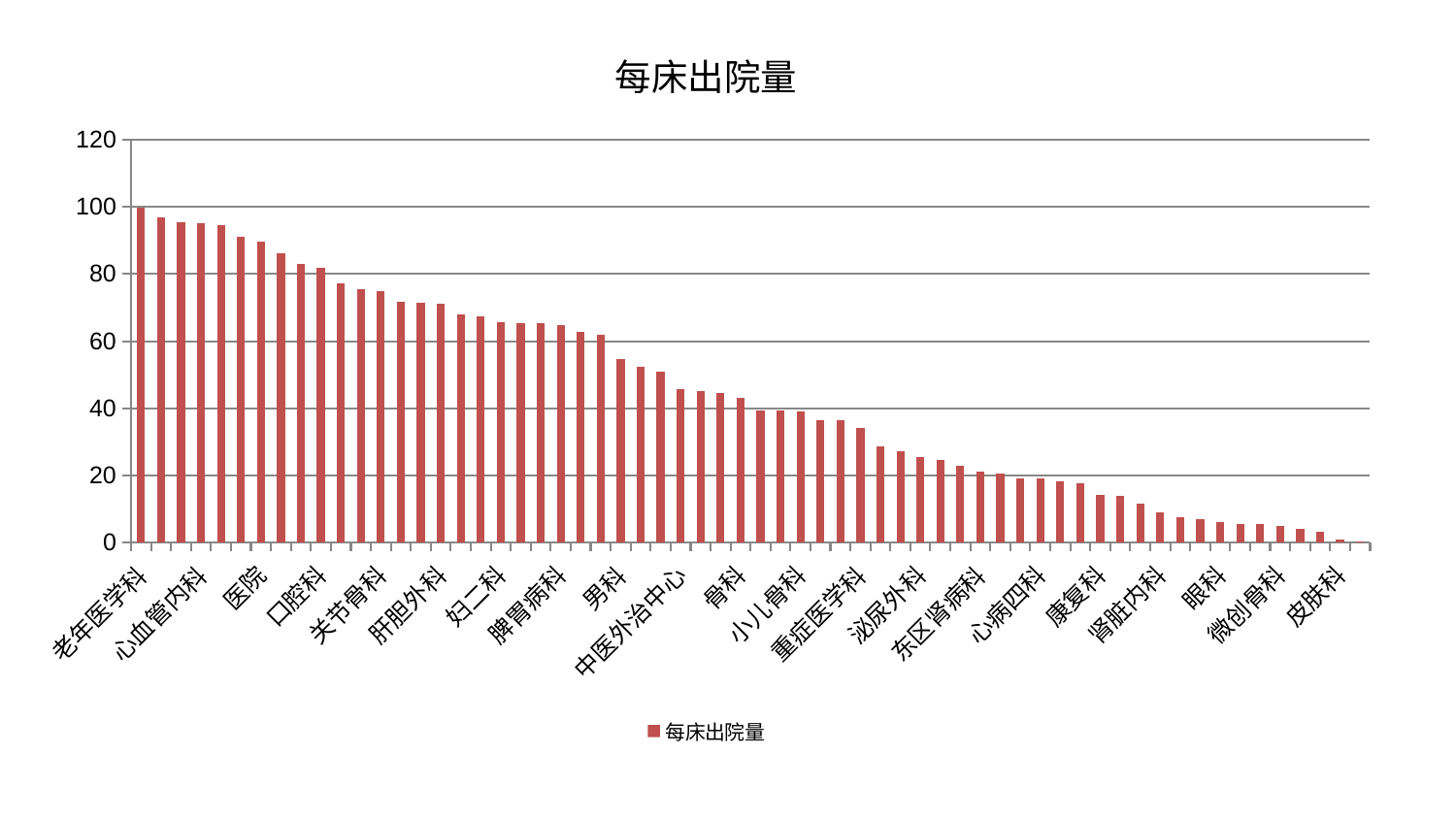

### Chart: 每床出院量

| Category | 每床出院量 |
|---|---|
| 老年医学科 | 99.74723219891798 |
| 美容皮肤科 | 96.86649205505748 |
| 综合内科 | 95.49919445847537 |
| 心血管内科 | 95.24230710584413 |
| 显微骨科 | 94.62526033336248 |
| 创伤骨科 | 90.97738816068428 |
| 医院 | 89.55340195781008 |
| 心病一科 | 86.2184280721055 |
| 肾病科 | 83.04141706589712 |
| 口腔科 | 81.7237038076607 |
| 西区重症医学科 | 77.09544449985901 |
| 脑病一科 | 75.4530243015989 |
| 关节骨科 | 74.92484232660053 |
| 肿瘤内科 | 71.65992763708846 |
| 身心医学科 | 71.40511753327192 |
| 肝胆外科 | 71.16674375367388 |
| 脑病三科 | 67.97588259922296 |
| 东区重症医学科 | 67.25397328578728 |
| 妇二科 | 65.79435224436921 |
| 普通外科 | 65.49711878964031 |
| 神经外科 | 65.46146183646675 |
| 脾胃病科 | 64.64897724679268 |
| 妇科妇二科合并 | 62.794667274112825 |
| 耳鼻喉科 | 61.9457618836172 |
| 男科 | 54.73526637827075 |
| 妇科 | 52.23085742994795 |
| 血液科 | 50.841485854937865 |
| 中医外治中心 | 45.589880222393745 |
| 脊柱骨科 | 45.122398804875274 |
| 风湿病科 | 44.4623213474687 |
| 骨科 | 43.1785752755625 |
| 周围血管科 | 39.3699536000595 |
| 肝病科 | 39.23337324172898 |
| 小儿骨科 | 39.14319240456676 |
| 推拿科 | 36.52693996291105 |
| 运动损伤骨科 | 36.482798444662954 |
| 重症医学科 | 34.01505777223335 |
| 治未病中心 | 28.745495232024943 |
| 产科 | 27.207889459214663 |
| 泌尿外科 | 25.445965435422213 |
| 肛肠科 | 24.565457403555513 |
| 儿科 | 22.964084090556725 |
| 东区肾病科 | 21.257756455078102 |
| 脾胃科消化科合并 | 20.46171422722367 |
| 呼吸内科 | 19.000514691416768 |
| 心病四科 | 18.990699048062186 |
| 消化内科 | 18.3747599884015 |
| 内分泌科 | 17.656924552713328 |
| 康复科 | 14.219038908793591 |
| 小儿推拿科 | 14.014779948023781 |
| 乳腺甲状腺外科 | 11.509786702657344 |
| 肾脏内科 | 9.071012656227229 |
| 心病二科 | 7.615442618420354 |
| 脑病二科 | 7.0116385195872155 |
| 眼科 | 6.001111828933414 |
| 胸外科 | 5.656684356300556 |
| 针灸科 | 5.5042636516952514 |
| 微创骨科 | 4.997154815267835 |
| 心病三科 | 4.193212662464529 |
| 中医经典科 | 3.145226140039381 |
| 皮肤科 | 0.8807666266273495 |
| 神经内科 | 0.2518253504134149 |
204